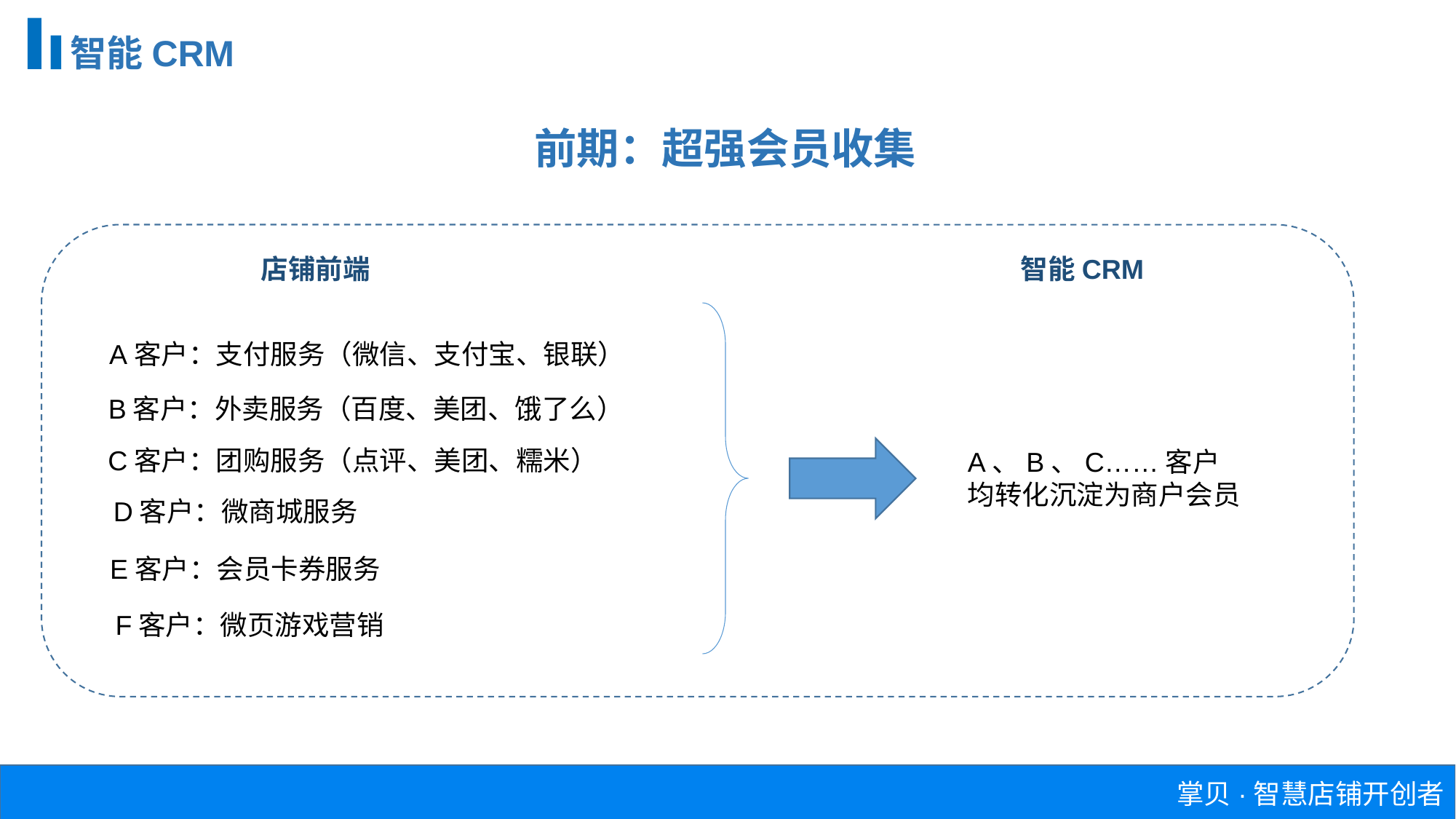

智能CRM

前期：超强会员收集

店铺前端
智能CRM

A客户：支付服务（微信、支付宝、银联）
B客户：外卖服务（百度、美团、饿了么）
C客户：团购服务（点评、美团、糯米）

A、B、C……客户均转化沉淀为商户会员
D客户：微商城服务
E客户：会员卡券服务
F客户：微页游戏营销